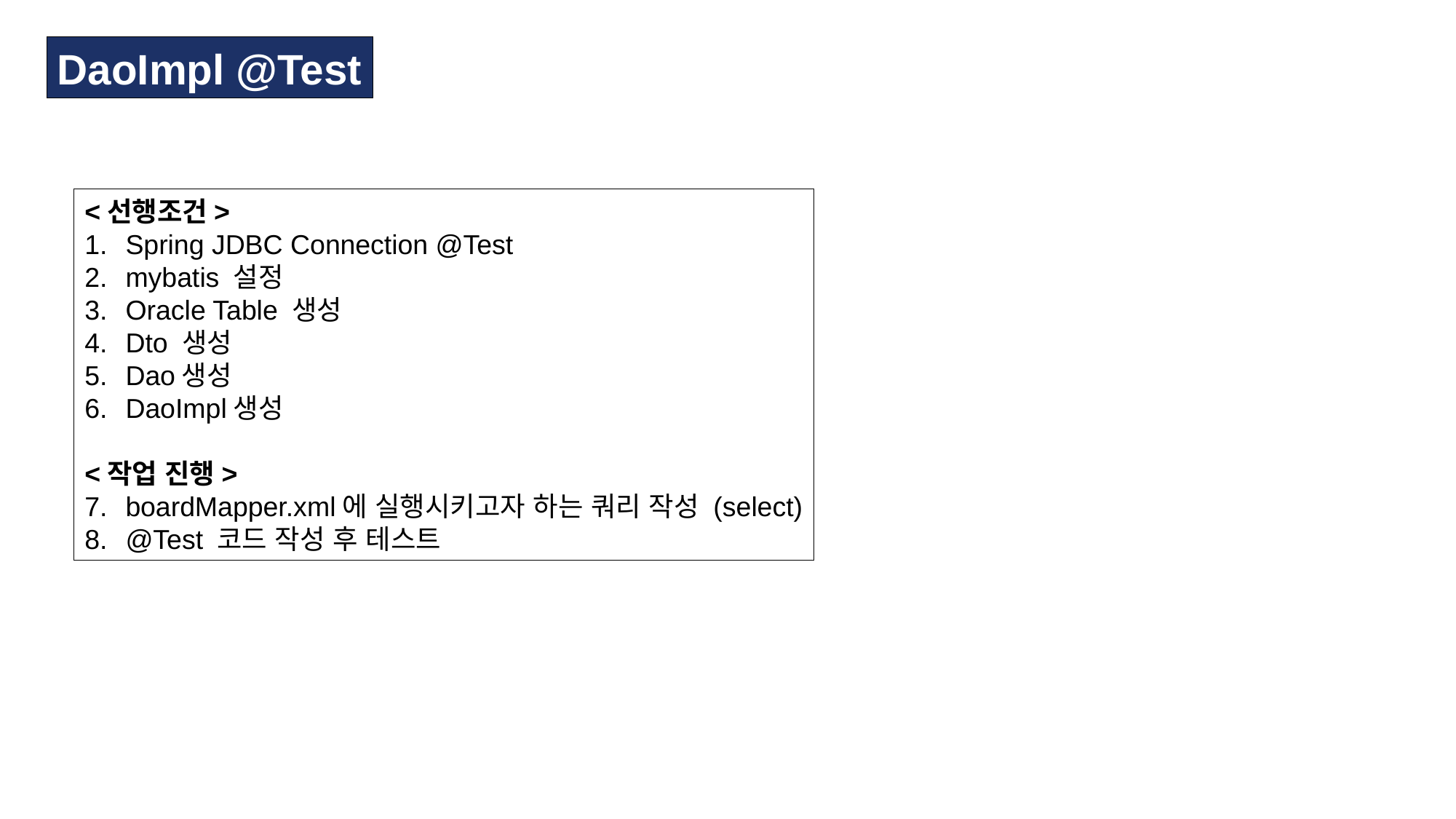

DaoImpl @Test
<선행조건>
Spring JDBC Connection @Test
mybatis 설정
Oracle Table 생성
Dto 생성
Dao생성
DaoImpl생성

<작업 진행>
boardMapper.xml에 실행시키고자 하는 쿼리 작성 (select)
@Test 코드 작성 후 테스트